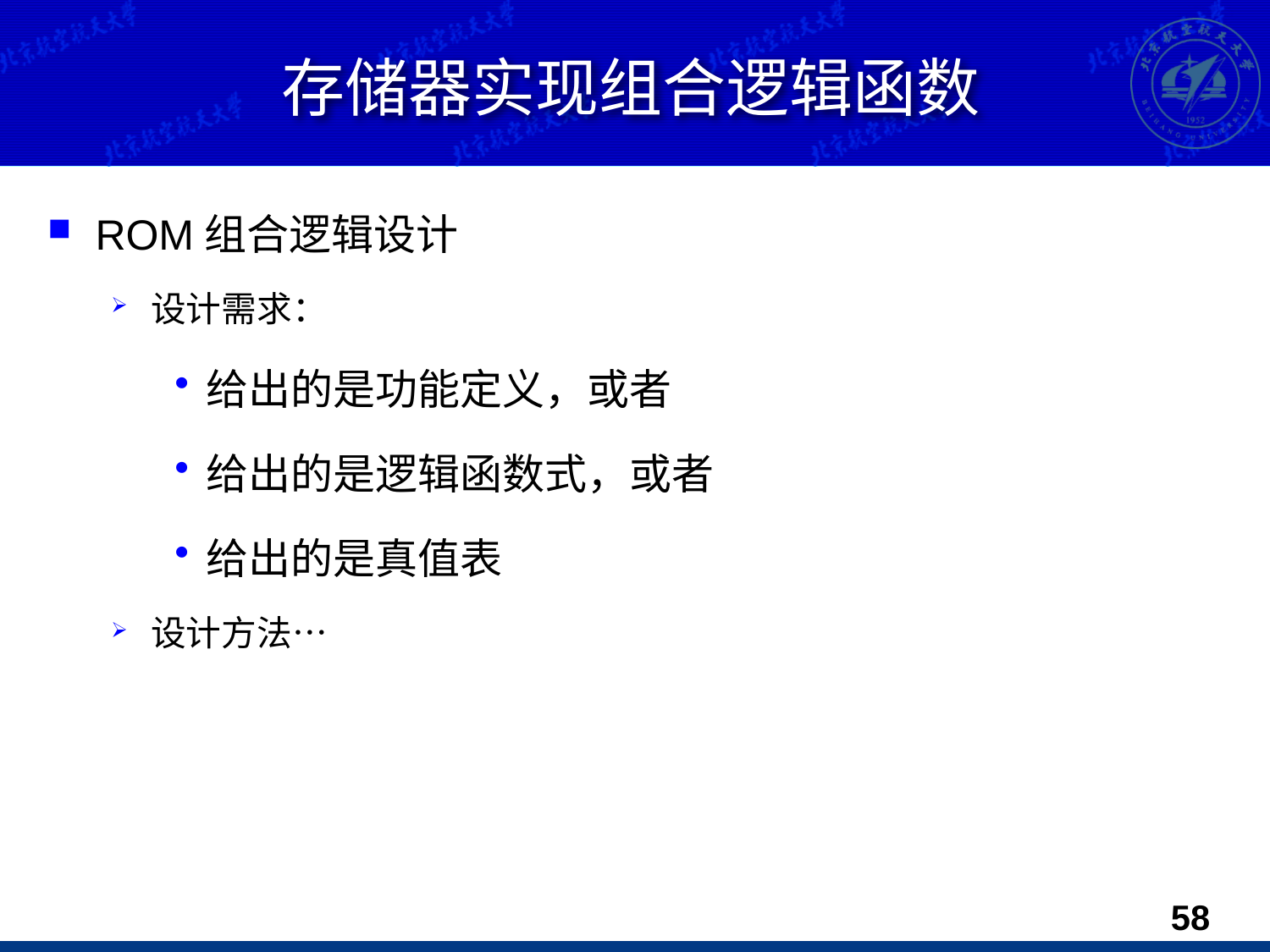

# 存储器实现组合逻辑函数
ROM组合逻辑设计
设计需求：
给出的是功能定义，或者
给出的是逻辑函数式，或者
给出的是真值表
设计方法…
58